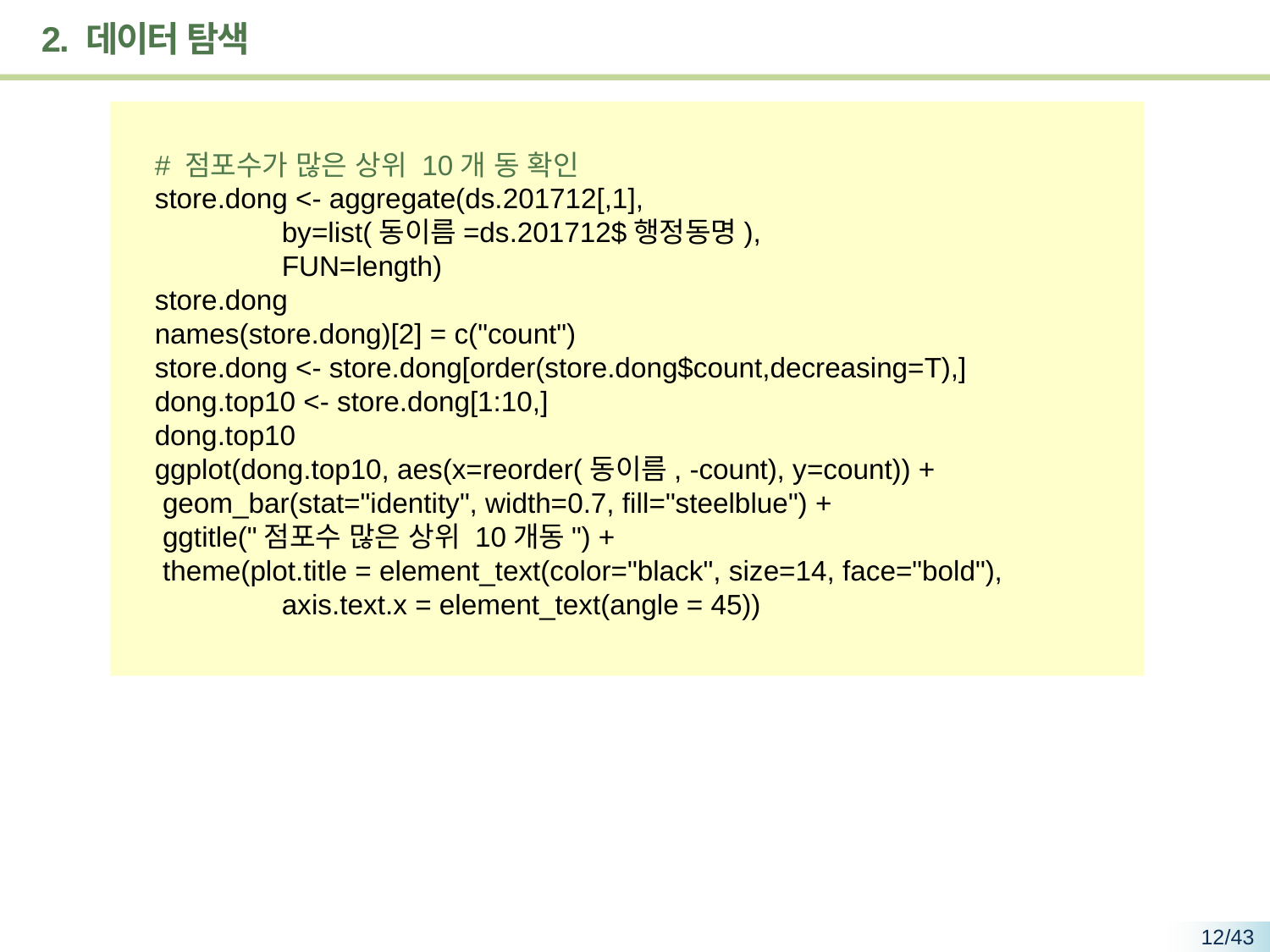

# 2. 데이터 탐색

# 점포수가 많은 상위 10개 동 확인
store.dong <- aggregate(ds.201712[,1],
 	by=list(동이름=ds.201712$행정동명),
 	FUN=length)
store.dong
names(store.dong)[2] = c("count")
store.dong <- store.dong[order(store.dong$count,decreasing=T),]
dong.top10 <- store.dong[1:10,]
dong.top10
ggplot(dong.top10, aes(x=reorder(동이름, -count), y=count)) +
 geom_bar(stat="identity", width=0.7, fill="steelblue") +
 ggtitle("점포수 많은 상위 10개동") +
 theme(plot.title = element_text(color="black", size=14, face="bold"),
 	axis.text.x = element_text(angle = 45))